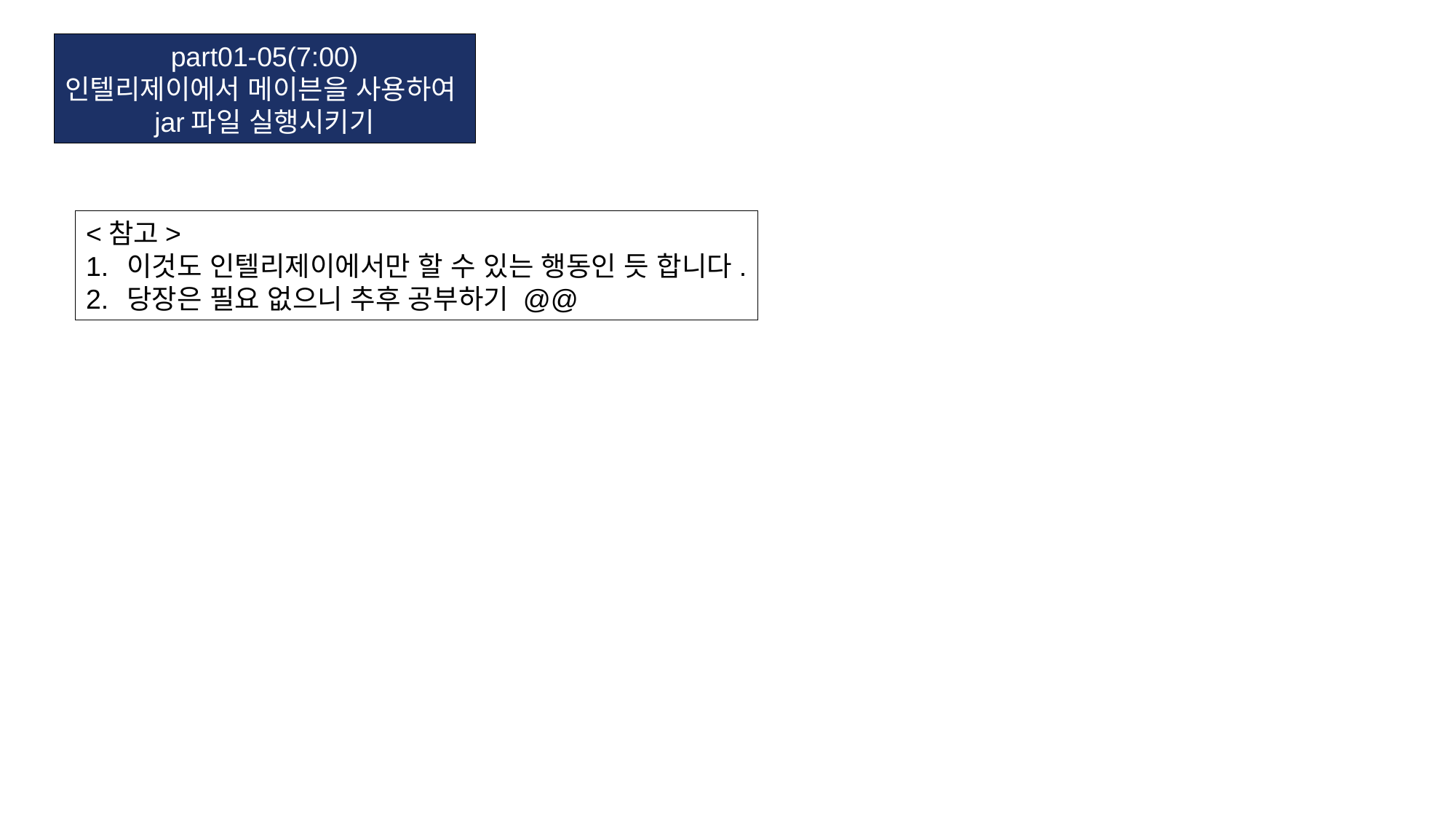

part01-05(7:00)
인텔리제이에서 메이븐을 사용하여
jar파일 실행시키기
<참고>
이것도 인텔리제이에서만 할 수 있는 행동인 듯 합니다.
당장은 필요 없으니 추후 공부하기 @@